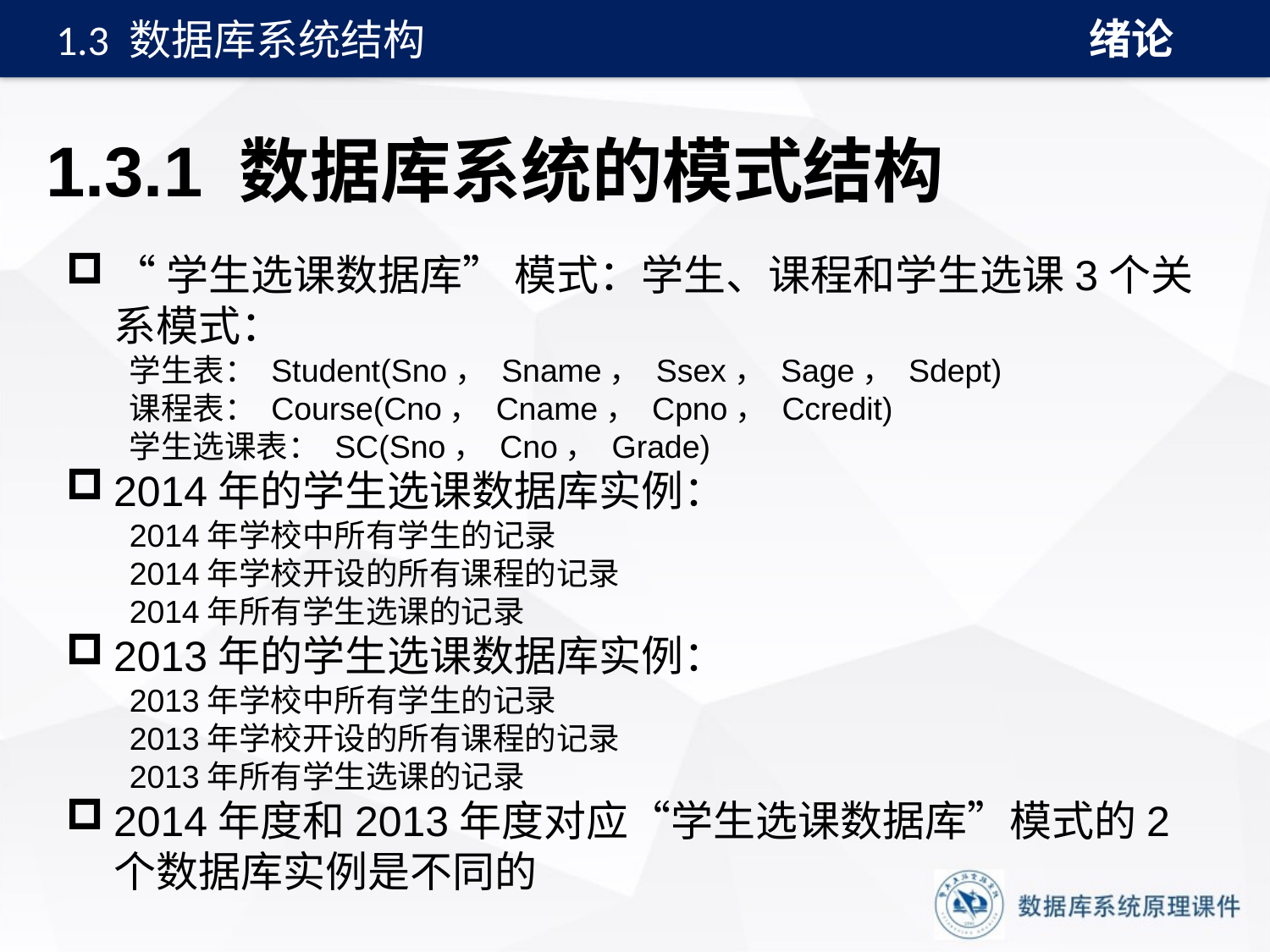

绪论
1.3 数据库系统结构
# 1.3.1 数据库系统的模式结构
“学生选课数据库” 模式：学生、课程和学生选课3个关系模式：
学生表： Student(Sno， Sname， Ssex， Sage， Sdept)
课程表： Course(Cno， Cname， Cpno， Ccredit)
学生选课表： SC(Sno， Cno， Grade)
2014年的学生选课数据库实例：
2014年学校中所有学生的记录
2014年学校开设的所有课程的记录
2014年所有学生选课的记录
2013年的学生选课数据库实例：
2013年学校中所有学生的记录
2013年学校开设的所有课程的记录
2013年所有学生选课的记录
2014年度和2013年度对应“学生选课数据库”模式的2个数据库实例是不同的